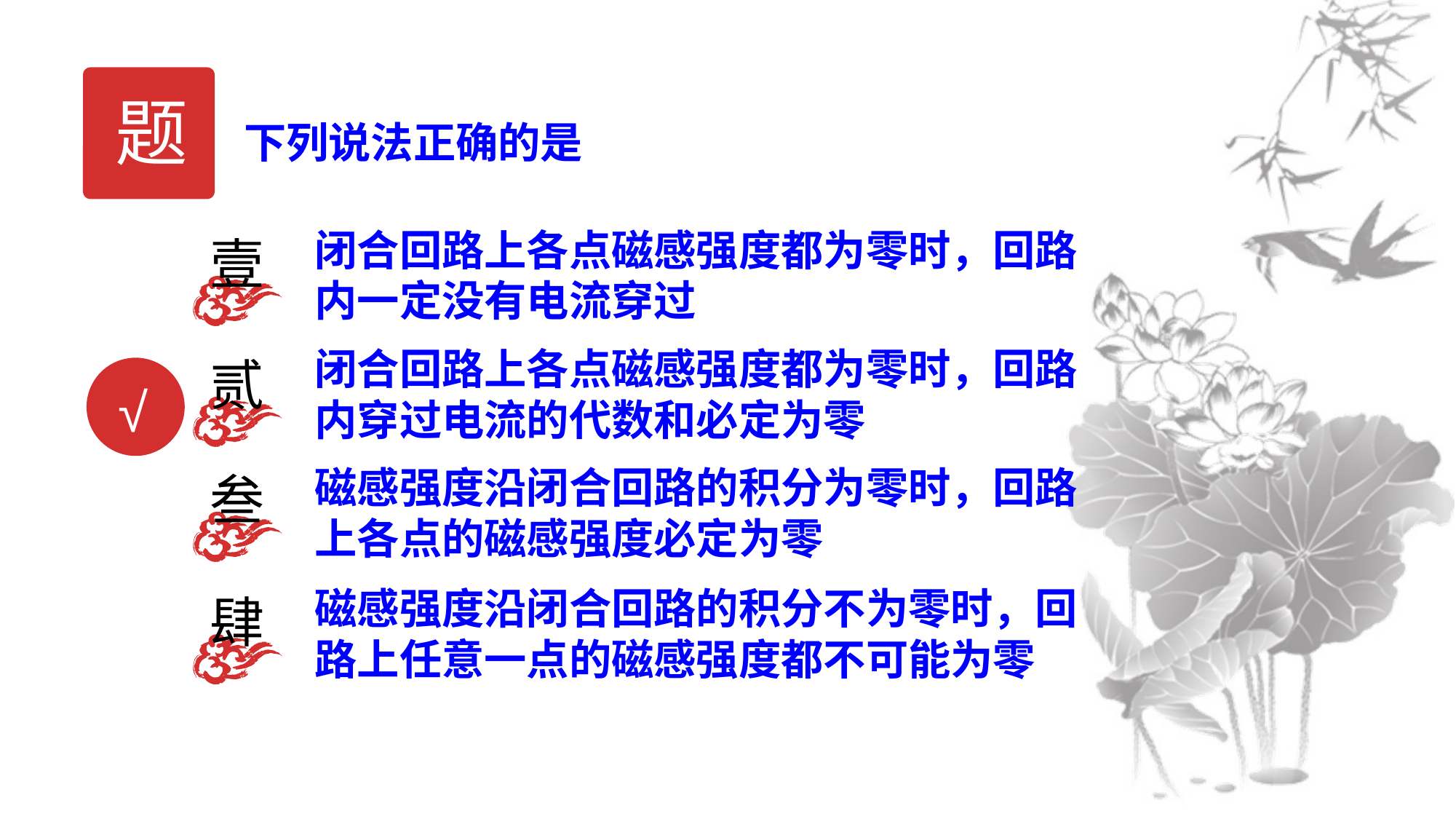

题
下列说法正确的是
闭合回路上各点磁感强度都为零时，回路内一定没有电流穿过
壹

闭合回路上各点磁感强度都为零时，回路内穿过电流的代数和必定为零
贰

√
磁感强度沿闭合回路的积分为零时，回路上各点的磁感强度必定为零
叁

磁感强度沿闭合回路的积分不为零时，回路上任意一点的磁感强度都不可能为零
肆